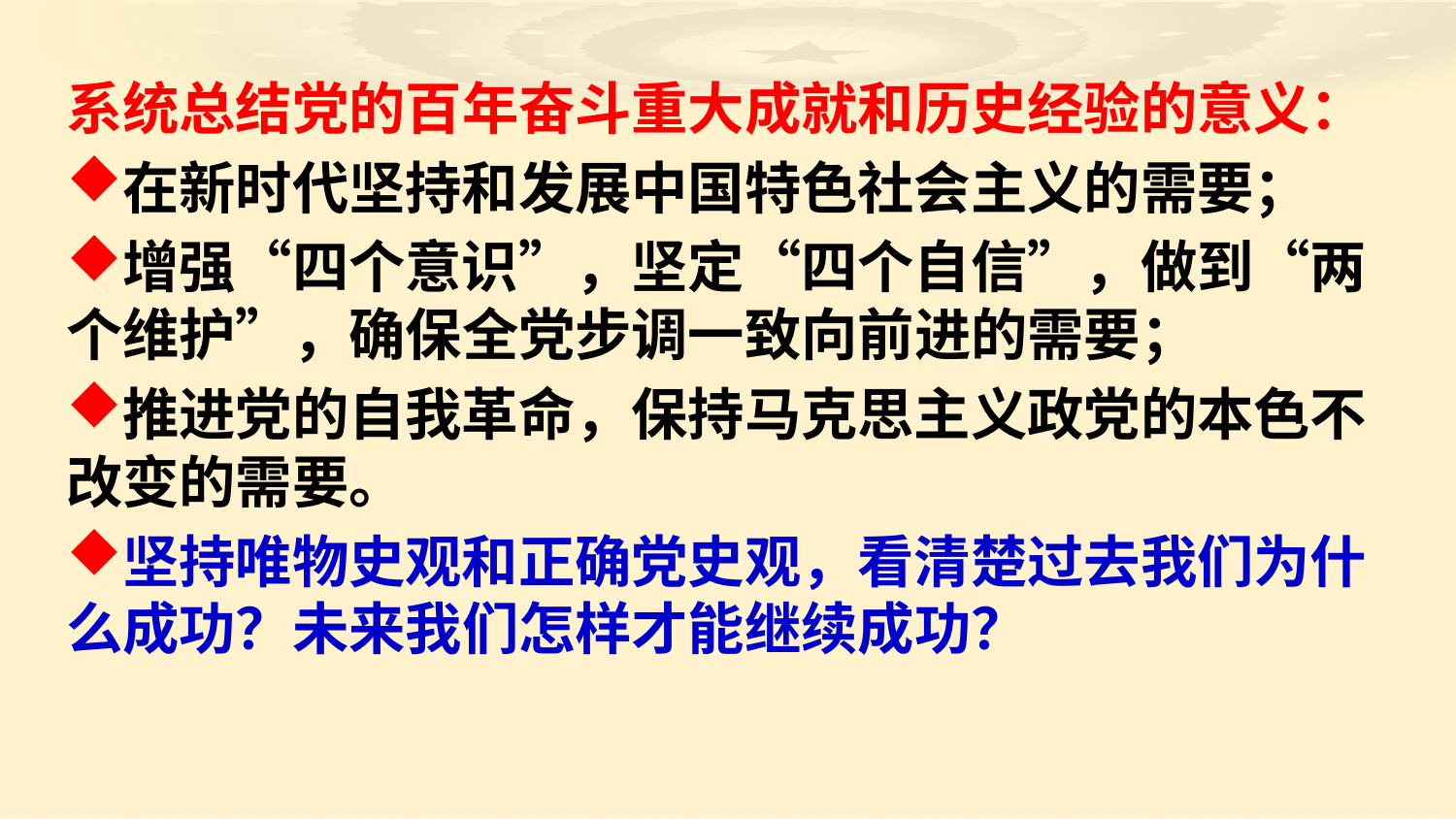

系统总结党的百年奋斗重大成就和历史经验的意义：
在新时代坚持和发展中国特色社会主义的需要；
增强“四个意识”，坚定“四个自信”，做到“两个维护”，确保全党步调一致向前进的需要；
推进党的自我革命，保持马克思主义政党的本色不改变的需要。
坚持唯物史观和正确党史观，看清楚过去我们为什么成功？未来我们怎样才能继续成功？